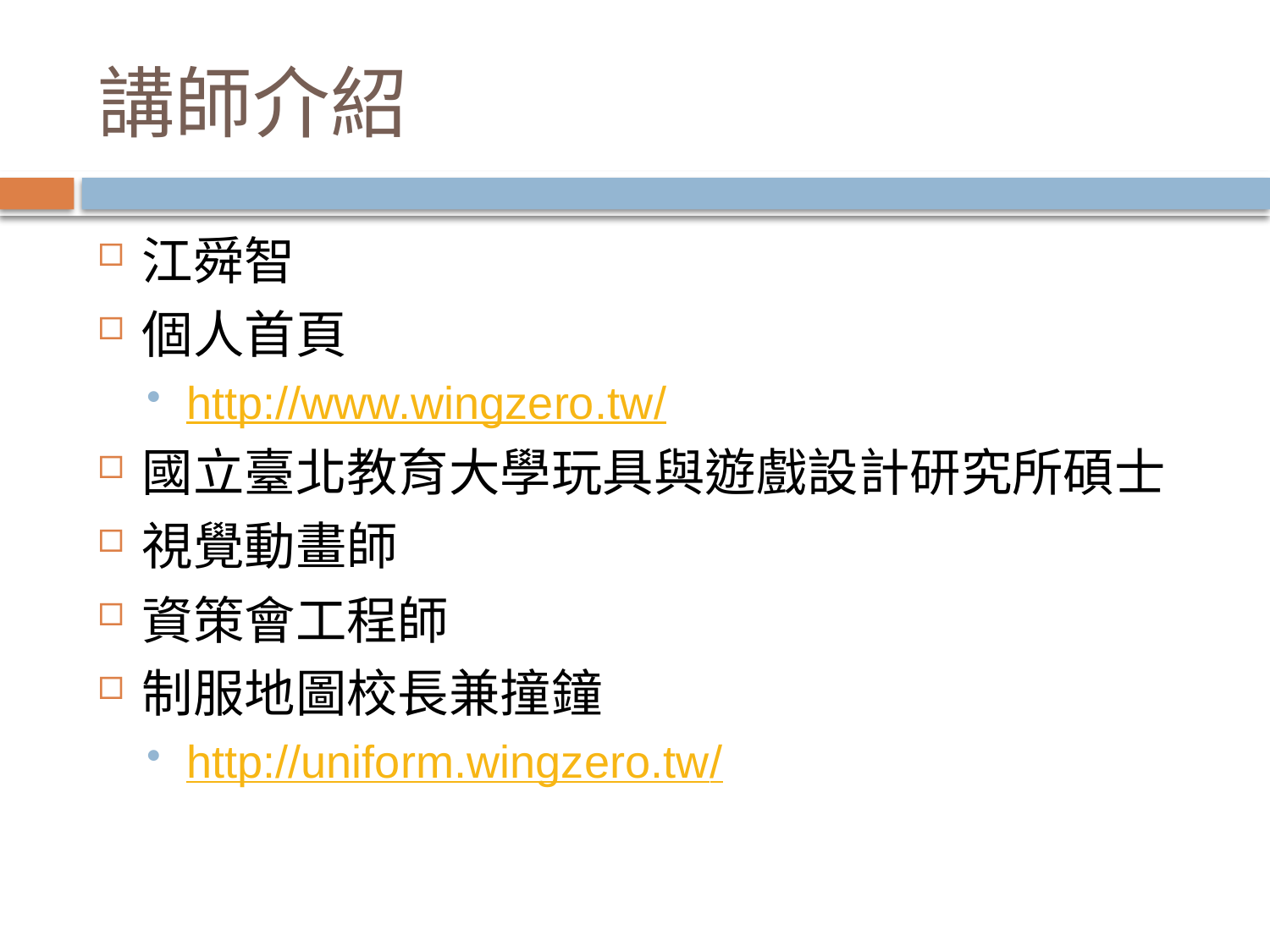

# 講師介紹
江舜智
個人首頁
http://www.wingzero.tw/
國立臺北教育大學玩具與遊戲設計研究所碩士
視覺動畫師
資策會工程師
制服地圖校長兼撞鐘
http://uniform.wingzero.tw/